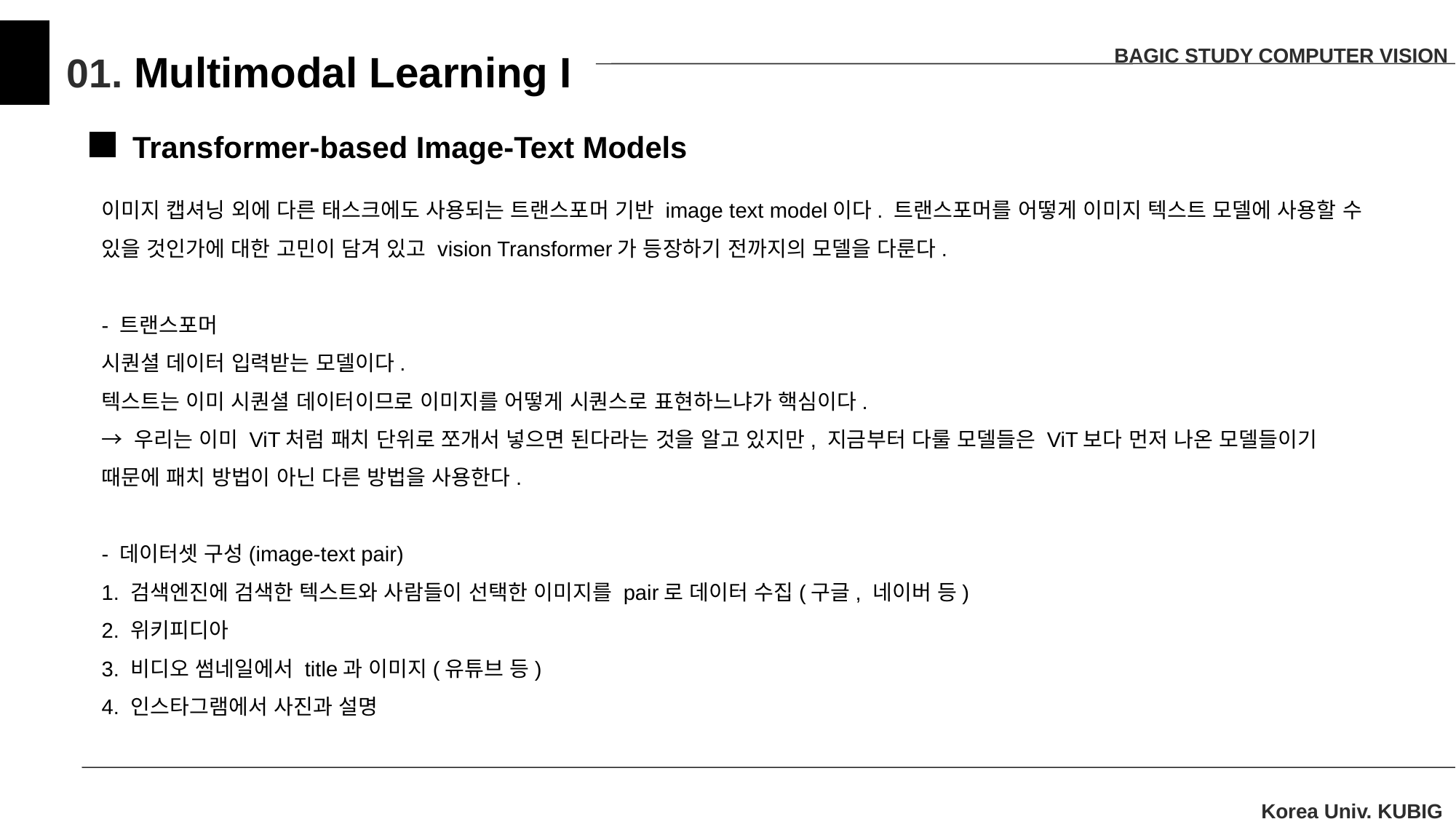

BAGIC STUDY COMPUTER VISION
01. Multimodal Learning I

Transformer-based Image-Text Models

이미지 캡셔닝 외에 다른 태스크에도 사용되는 트랜스포머 기반 image text model이다. 트랜스포머를 어떻게 이미지 텍스트 모델에 사용할 수 있을 것인가에 대한 고민이 담겨 있고 vision Transformer가 등장하기 전까지의 모델을 다룬다.

- 트랜스포머
시퀀셜 데이터 입력받는 모델이다.
텍스트는 이미 시퀀셜 데이터이므로 이미지를 어떻게 시퀀스로 표현하느냐가 핵심이다.
→ 우리는 이미 ViT처럼 패치 단위로 쪼개서 넣으면 된다라는 것을 알고 있지만, 지금부터 다룰 모델들은 ViT보다 먼저 나온 모델들이기 때문에 패치 방법이 아닌 다른 방법을 사용한다.

- 데이터셋 구성(image-text pair)
1. 검색엔진에 검색한 텍스트와 사람들이 선택한 이미지를 pair로 데이터 수집(구글, 네이버 등)
2. 위키피디아
3. 비디오 썸네일에서 title과 이미지(유튜브 등)
4. 인스타그램에서 사진과 설명

Korea Univ. KUBIG